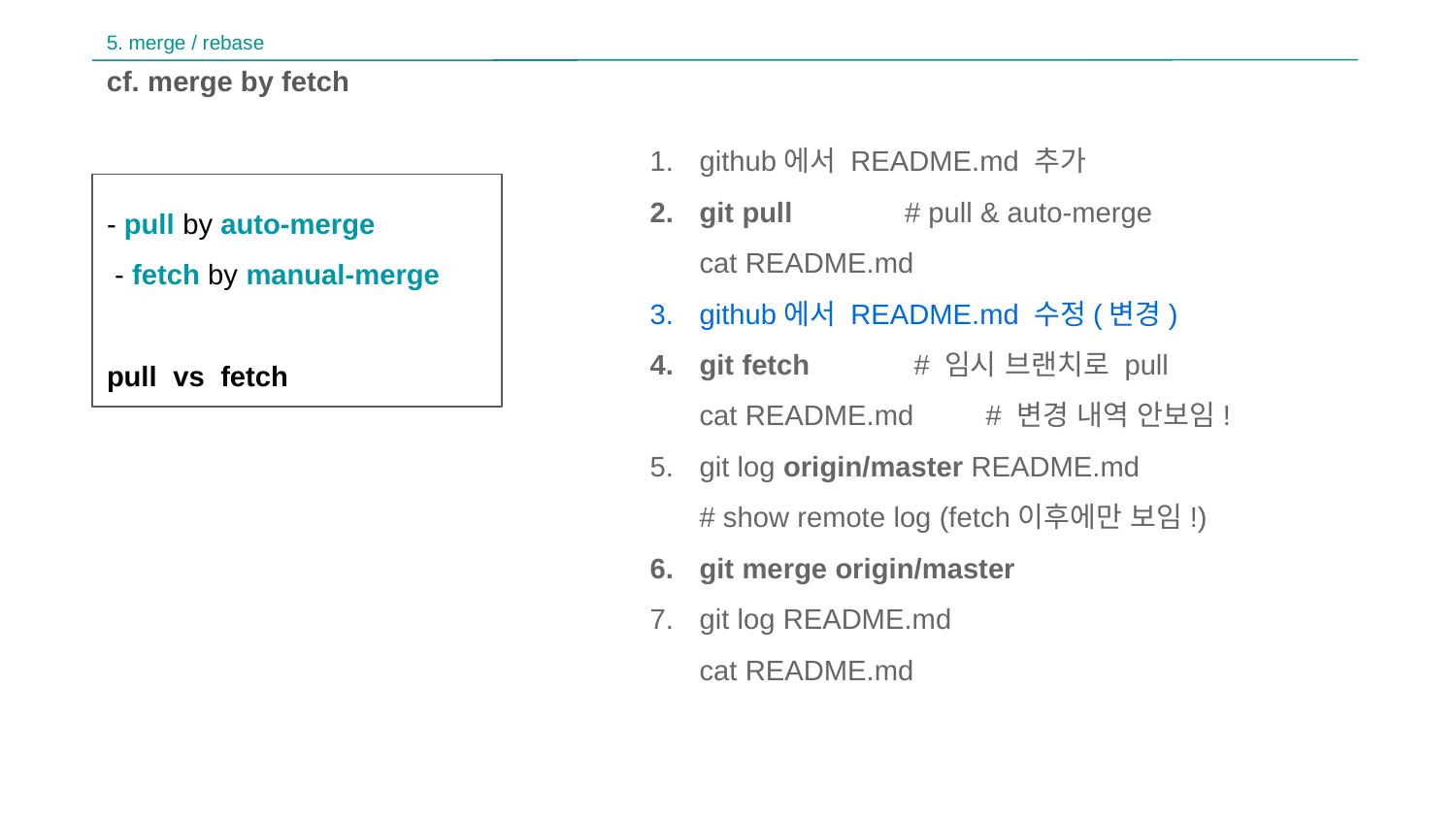

5. merge / rebase
cf. merge by fetch

github에서 README.md 추가
git pull              # pull & auto-merge
cat README.md
github에서 README.md 수정(변경)
git fetch             # 임시 브랜치로 pull
cat README.md         # 변경 내역 안보임!
git log origin/master README.md
# show remote log (fetch이후에만 보임!)
git merge origin/master
git log README.md
cat README.md
- pull by auto-merge
 - fetch by manual-merge

pull  vs  fetch